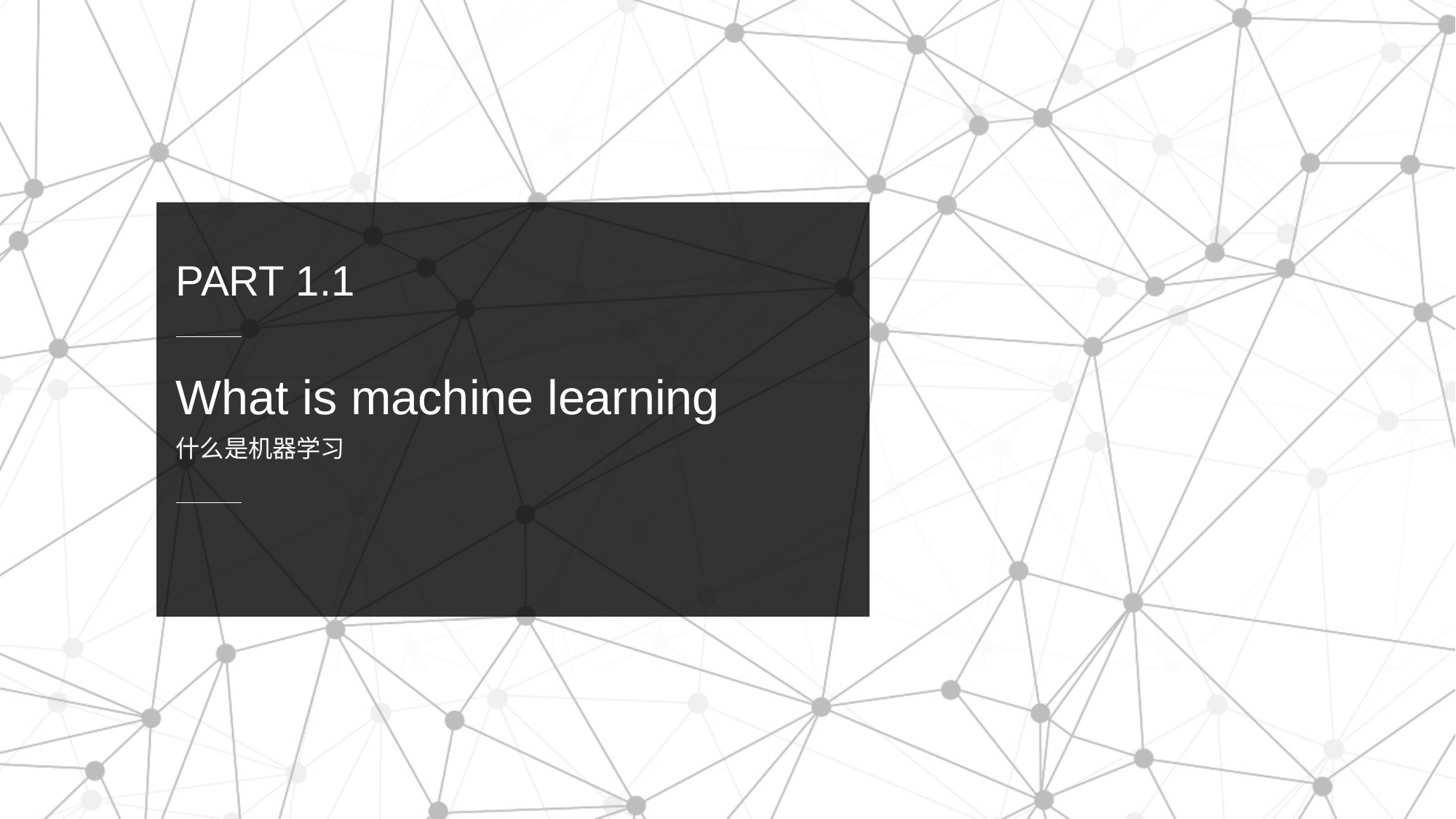

PART 1.1
What is machine learning
什么是机器学习